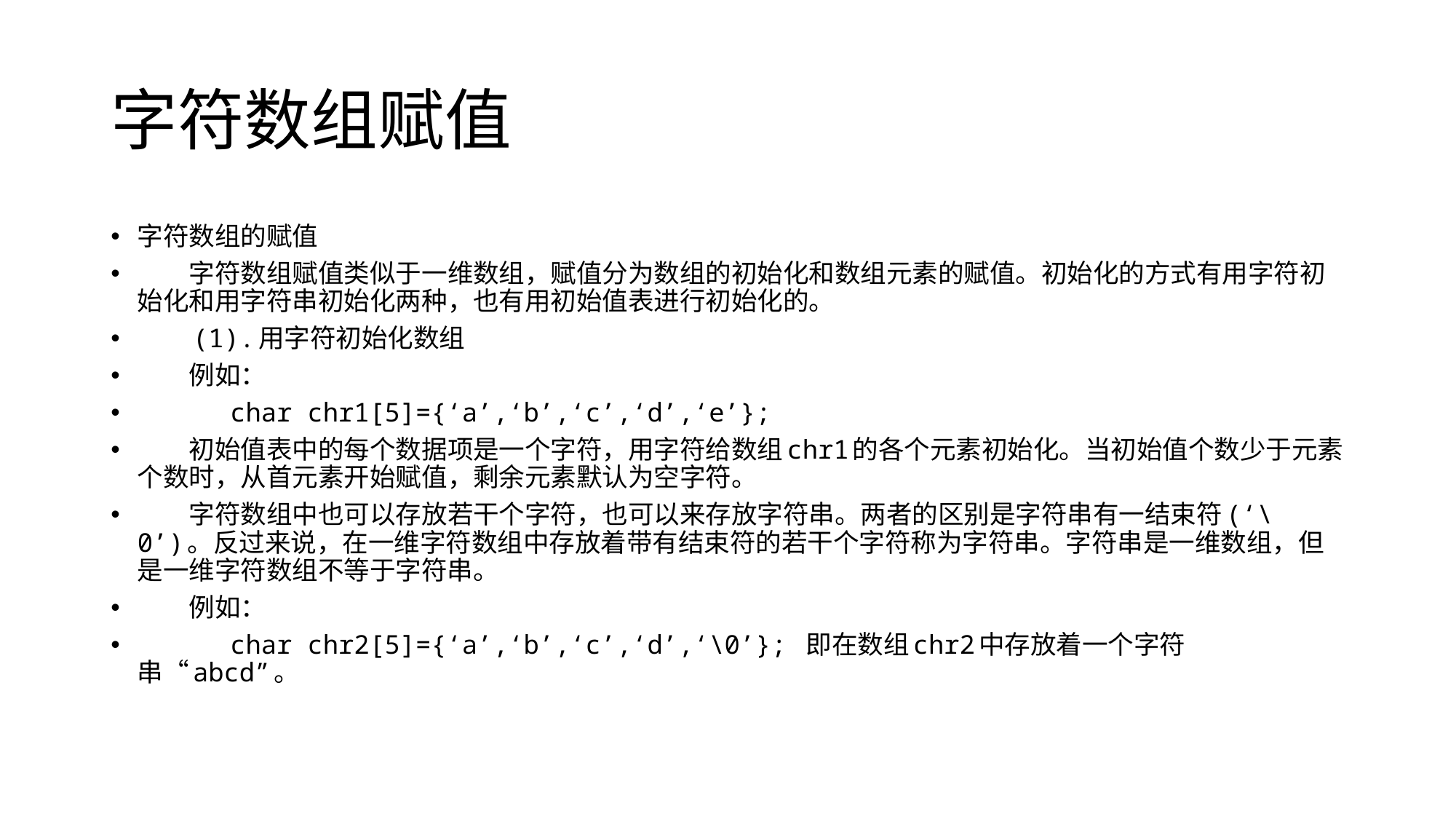

# 字符数组赋值
字符数组的赋值
　　字符数组赋值类似于一维数组，赋值分为数组的初始化和数组元素的赋值。初始化的方式有用字符初始化和用字符串初始化两种，也有用初始值表进行初始化的。
　　(1).用字符初始化数组
　　例如：
      char chr1[5]={‘a’,‘b’,‘c’,‘d’,‘e’};
　　初始值表中的每个数据项是一个字符，用字符给数组chr1的各个元素初始化。当初始值个数少于元素个数时，从首元素开始赋值，剩余元素默认为空字符。
　　字符数组中也可以存放若干个字符，也可以来存放字符串。两者的区别是字符串有一结束符(‘\0’)。反过来说，在一维字符数组中存放着带有结束符的若干个字符称为字符串。字符串是一维数组，但是一维字符数组不等于字符串。
　　例如：
      char chr2[5]={‘a’,‘b’,‘c’,‘d’,‘\0’}; 即在数组chr2中存放着一个字符串“abcd”。